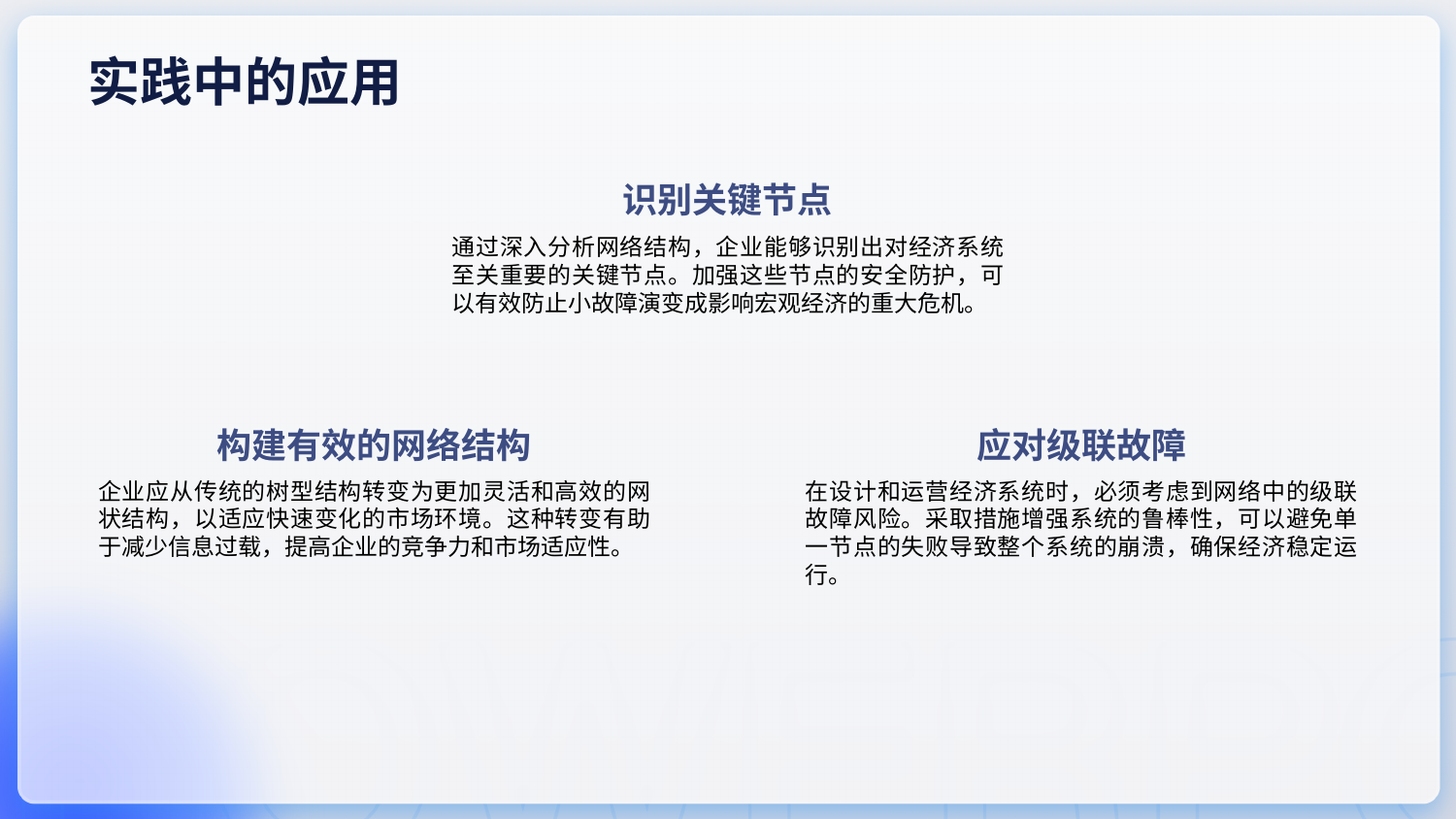

实践中的应用
识别关键节点
通过深入分析网络结构，企业能够识别出对经济系统至关重要的关键节点。加强这些节点的安全防护，可以有效防止小故障演变成影响宏观经济的重大危机。
构建有效的网络结构
应对级联故障
企业应从传统的树型结构转变为更加灵活和高效的网状结构，以适应快速变化的市场环境。这种转变有助于减少信息过载，提高企业的竞争力和市场适应性。
在设计和运营经济系统时，必须考虑到网络中的级联故障风险。采取措施增强系统的鲁棒性，可以避免单一节点的失败导致整个系统的崩溃，确保经济稳定运行。